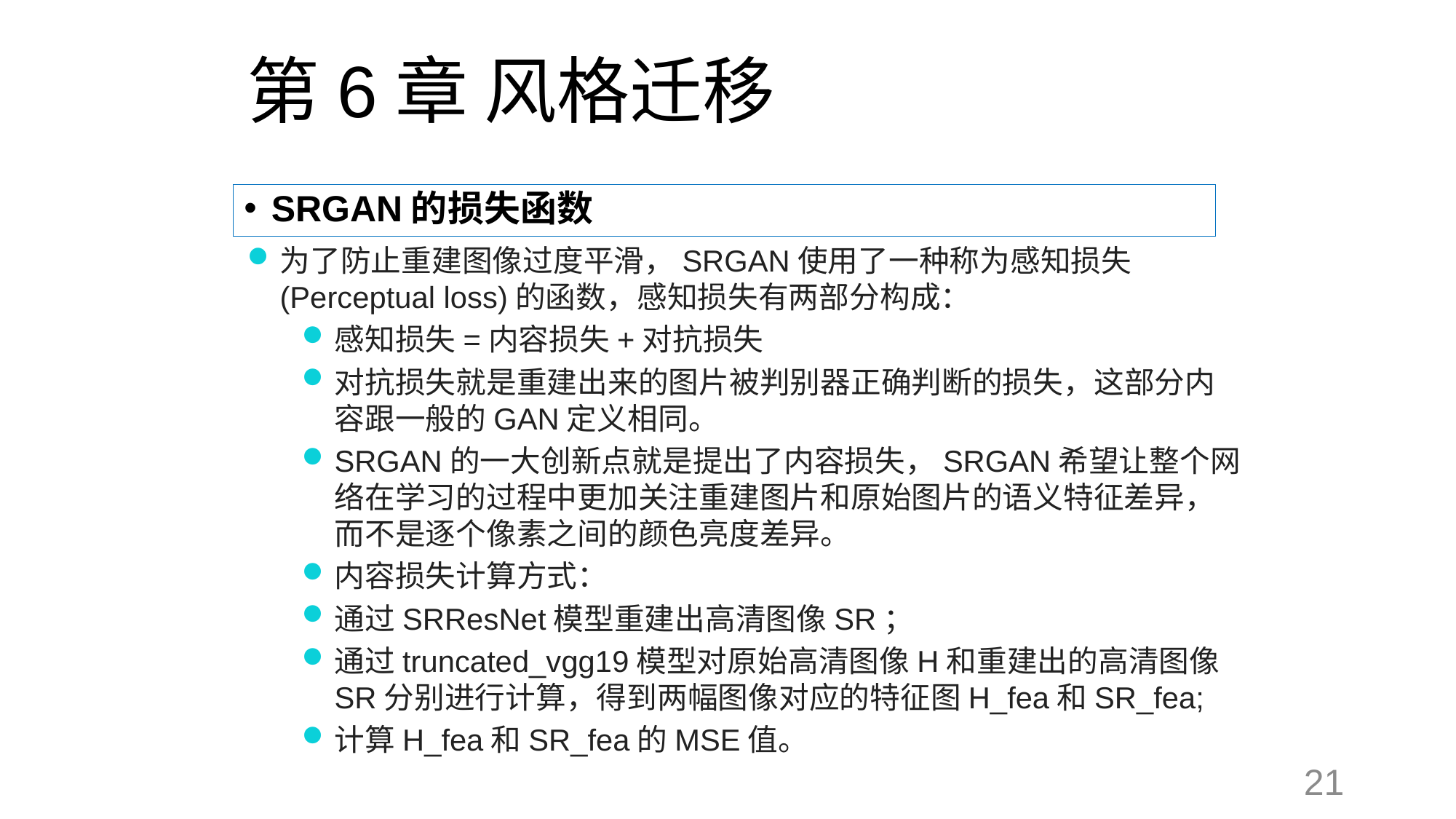

# 第6章 风格迁移
SRGAN的损失函数

为了防止重建图像过度平滑，SRGAN使用了一种称为感知损失(Perceptual loss)的函数，感知损失有两部分构成：
感知损失=内容损失+对抗损失
对抗损失就是重建出来的图片被判别器正确判断的损失，这部分内容跟一般的GAN定义相同。
SRGAN的一大创新点就是提出了内容损失，SRGAN希望让整个网络在学习的过程中更加关注重建图片和原始图片的语义特征差异，而不是逐个像素之间的颜色亮度差异。
内容损失计算方式：
通过SRResNet模型重建出高清图像SR；
通过truncated_vgg19模型对原始高清图像H和重建出的高清图像SR分别进行计算，得到两幅图像对应的特征图H_fea和SR_fea;
计算H_fea和SR_fea的MSE值。
21